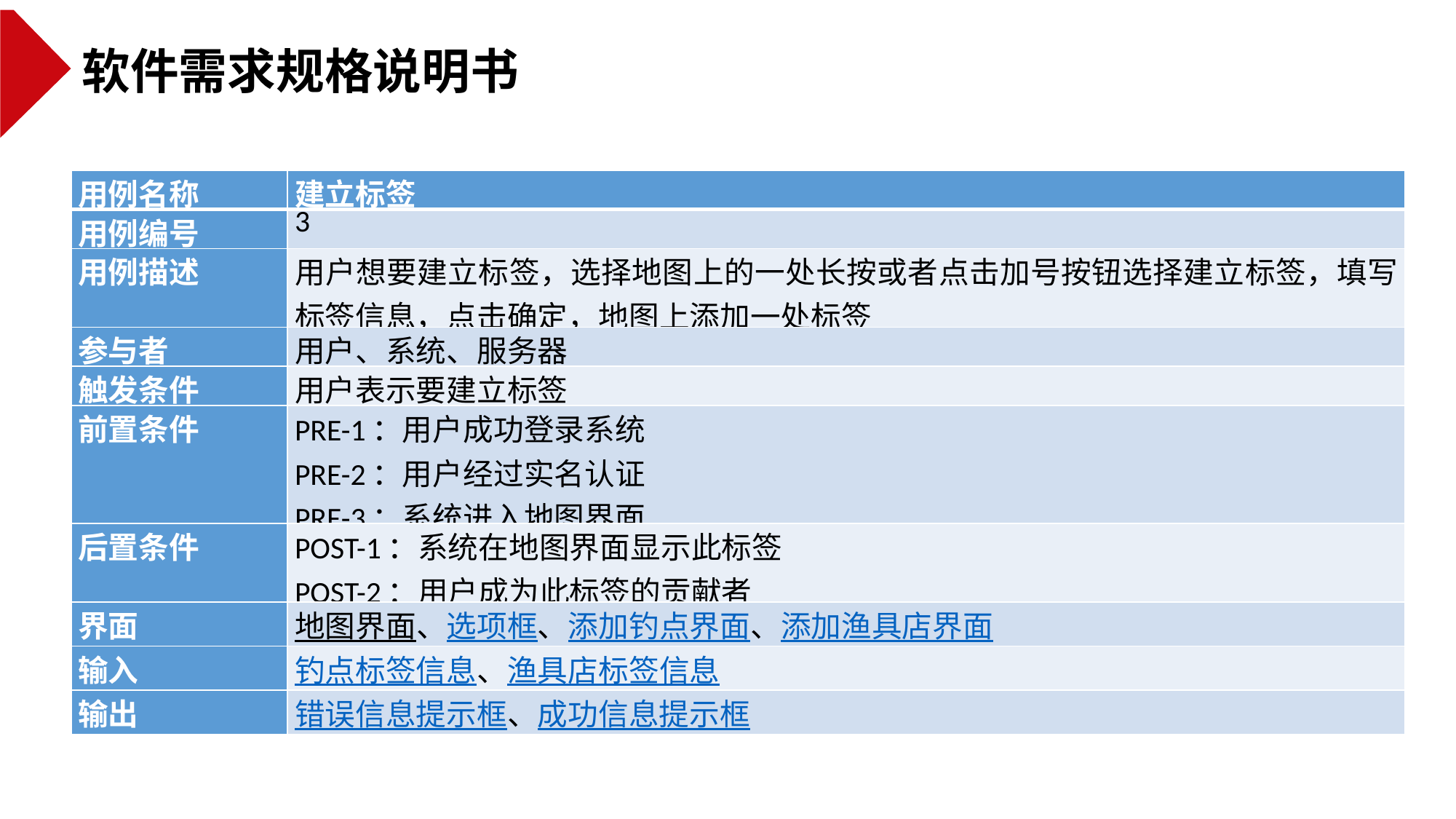

软件需求规格说明书
| 用例名称 | 建立标签 |
| --- | --- |
| 用例编号 | 3 |
| 用例描述 | 用户想要建立标签，选择地图上的一处长按或者点击加号按钮选择建立标签，填写标签信息，点击确定，地图上添加一处标签 |
| 参与者 | 用户、系统、服务器 |
| 触发条件 | 用户表示要建立标签 |
| 前置条件 | PRE-1：用户成功登录系统 PRE-2：用户经过实名认证 PRE-3：系统进入地图界面 |
| 后置条件 | POST-1：系统在地图界面显示此标签 POST-2：用户成为此标签的贡献者 |
| 界面 | 地图界面、选项框、添加钓点界面、添加渔具店界面 |
| 输入 | 钓点标签信息、渔具店标签信息 |
| 输出 | 错误信息提示框、成功信息提示框 |